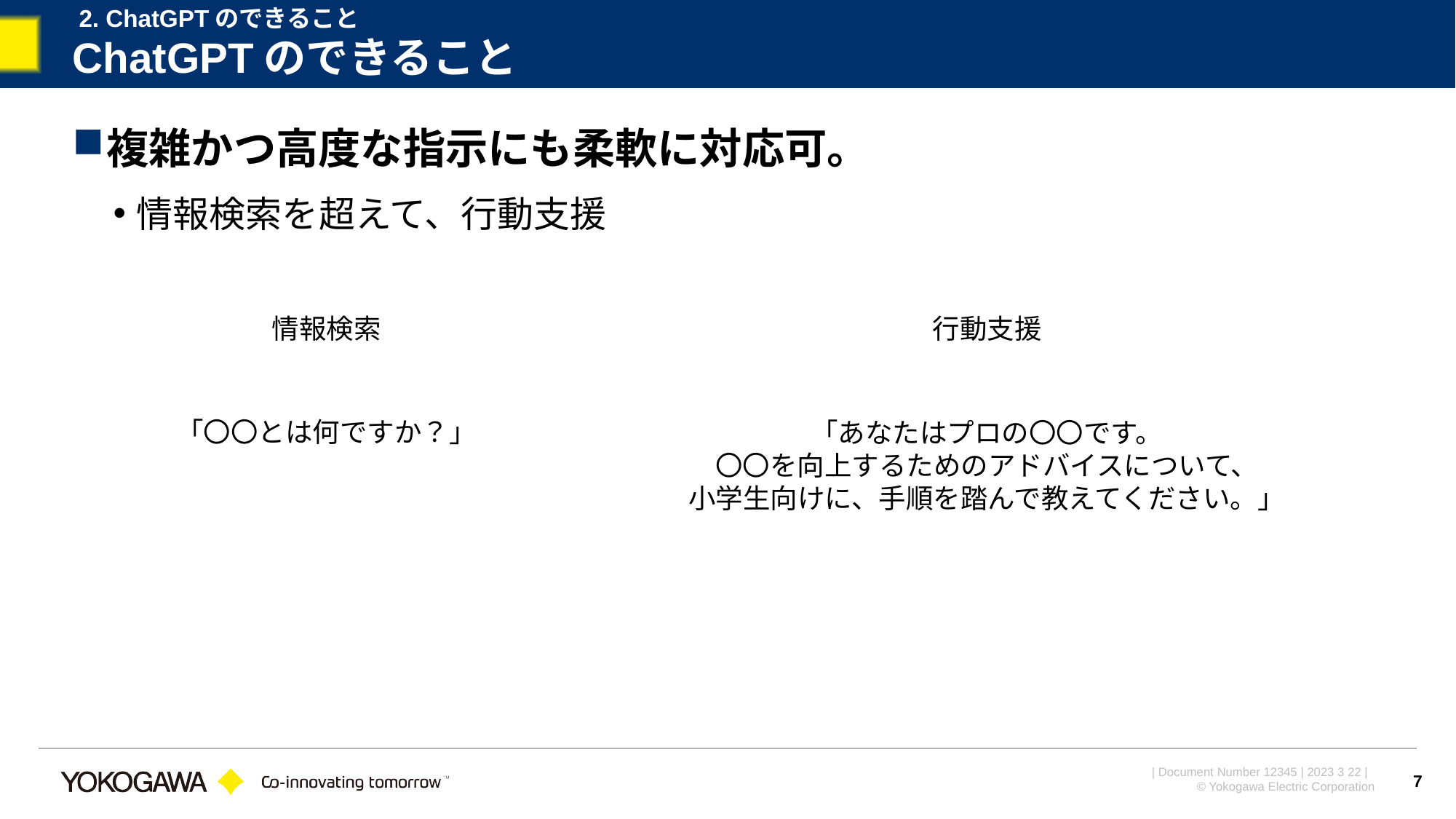

2. ChatGPTのできること
# ChatGPTのできること
複雑かつ高度な指示にも柔軟に対応可。
情報検索を超えて、行動支援
情報検索
行動支援
「〇〇とは何ですか？」
「あなたはプロの〇〇です。
〇〇を向上するためのアドバイスについて、
小学生向けに、手順を踏んで教えてください。」
7